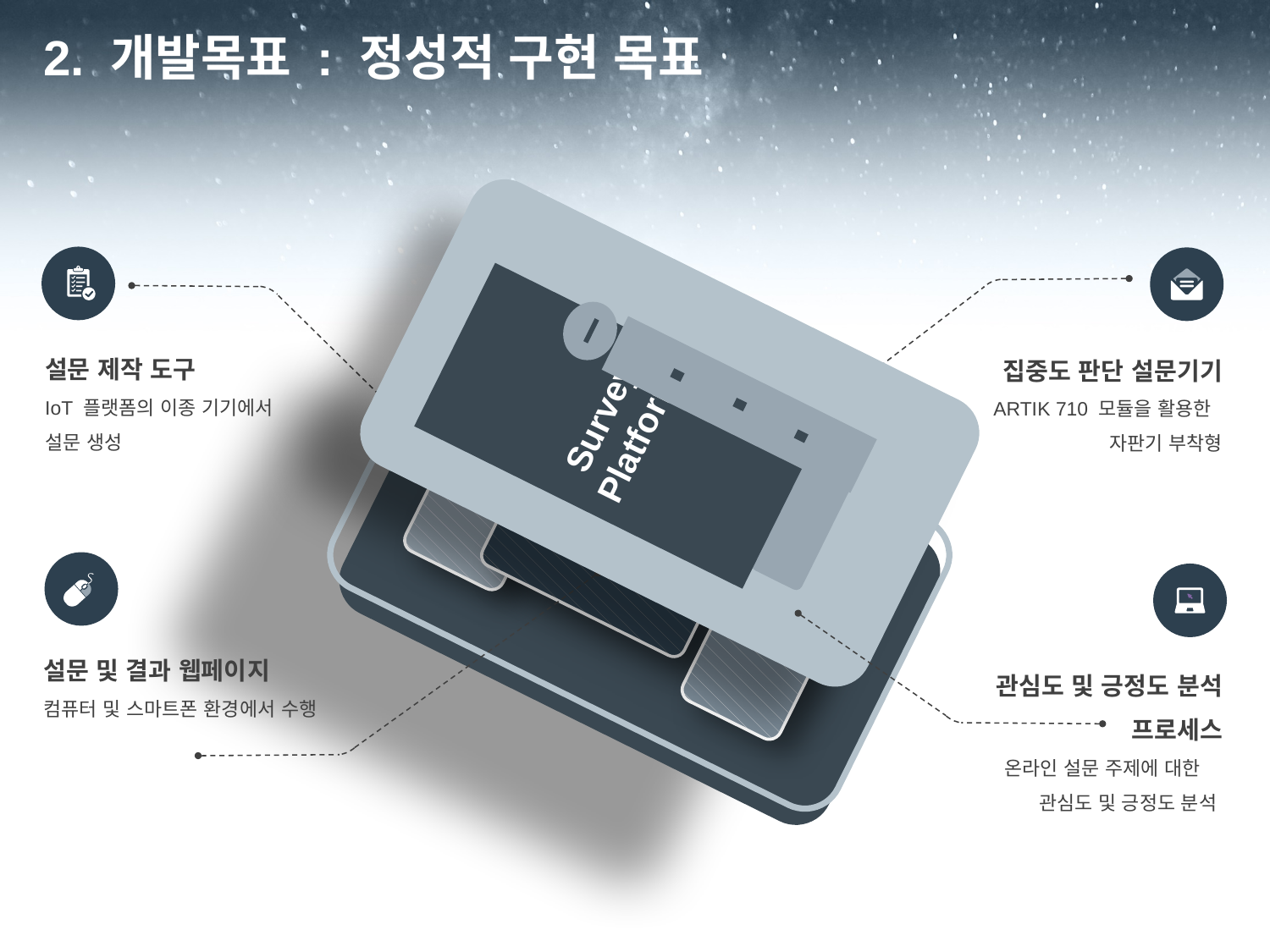

2. 개발목표 : 정성적 구현 목표

Survey Platform

설문 제작 도구
IoT 플랫폼의 이종 기기에서 설문 생성
집중도 판단 설문기기
ARTIK 710 모듈을 활용한   자판기 부착형

설문 및 결과 웹페이지
컴퓨터 및 스마트폰 환경에서 수행
관심도 및 긍정도 분석 프로세스
온라인 설문 주제에 대한     관심도 및 긍정도 분석